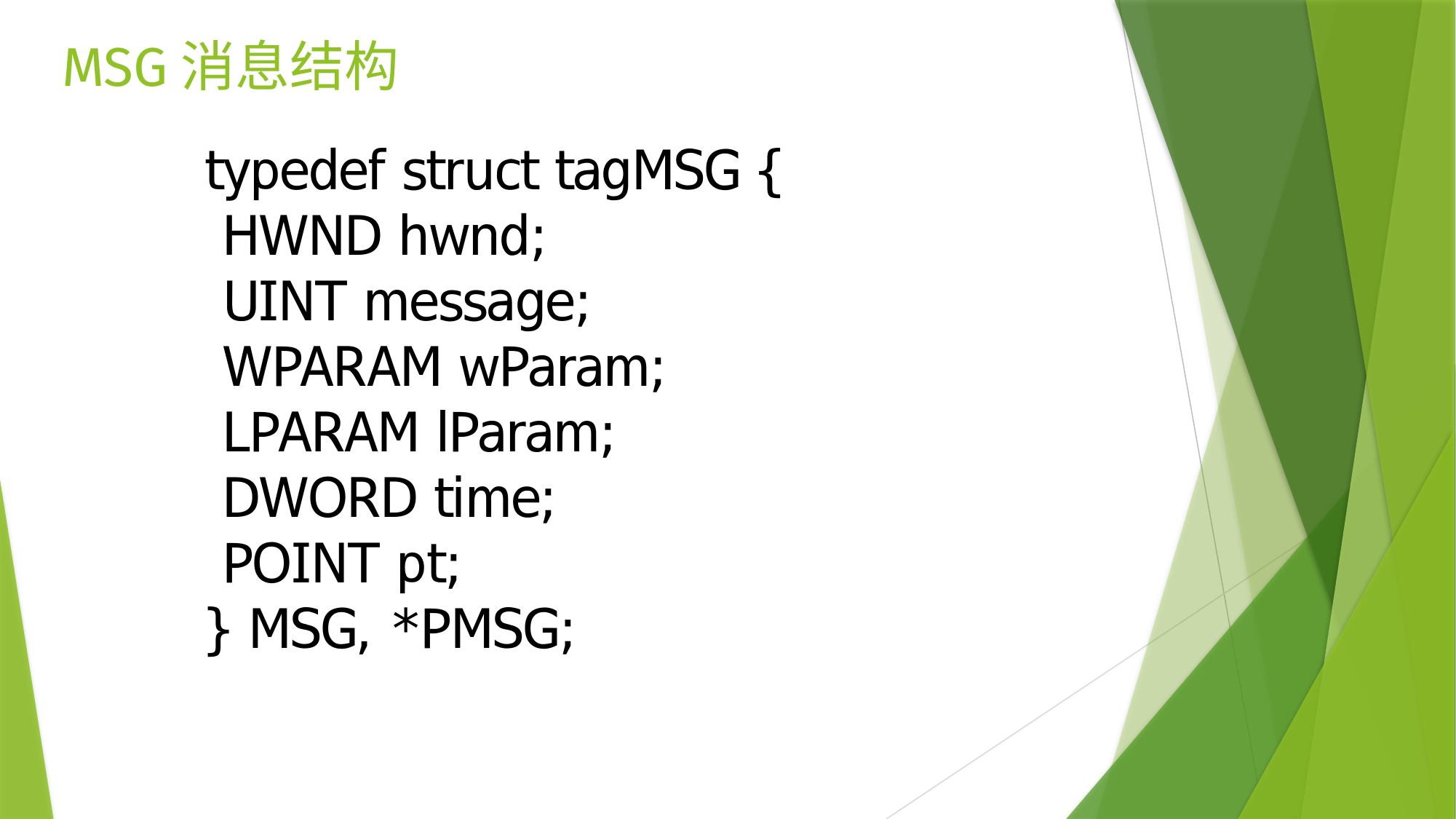

# MSG消息结构
typedef struct tagMSG {
 HWND hwnd;
 UINT message;
 WPARAM wParam;
 LPARAM lParam;
 DWORD time;
 POINT pt;
} MSG, *PMSG;